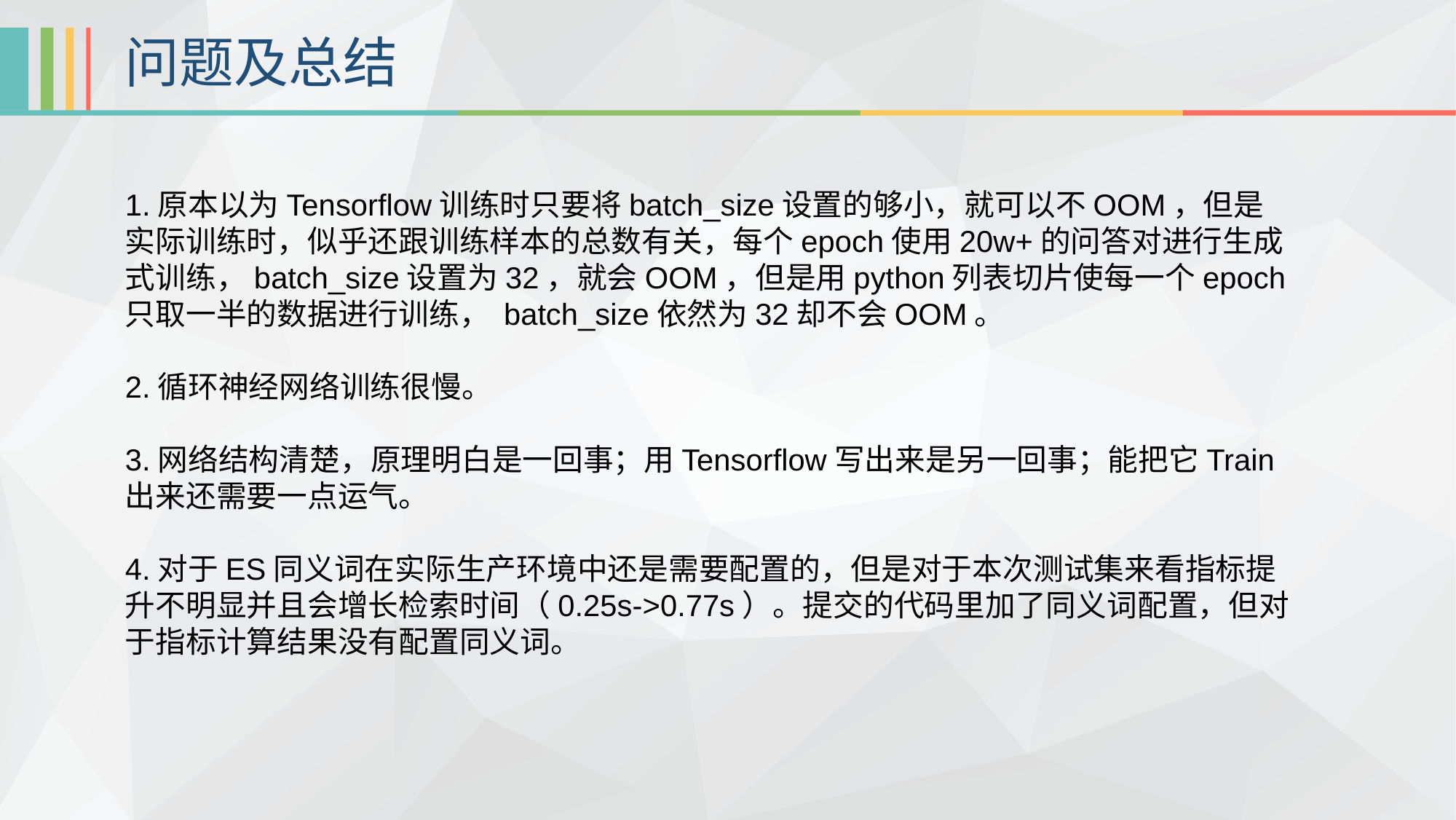

问题及总结

1.原本以为Tensorflow训练时只要将batch_size设置的够小，就可以不OOM，但是实际训练时，似乎还跟训练样本的总数有关，每个epoch使用20w+的问答对进行生成式训练，batch_size设置为32，就会OOM，但是用python列表切片使每一个epoch只取一半的数据进行训练， batch_size依然为32却不会OOM。

2.循环神经网络训练很慢。

3.网络结构清楚，原理明白是一回事；用Tensorflow写出来是另一回事；能把它Train出来还需要一点运气。

4.对于ES同义词在实际生产环境中还是需要配置的，但是对于本次测试集来看指标提升不明显并且会增长检索时间（0.25s->0.77s）。提交的代码里加了同义词配置，但对于指标计算结果没有配置同义词。